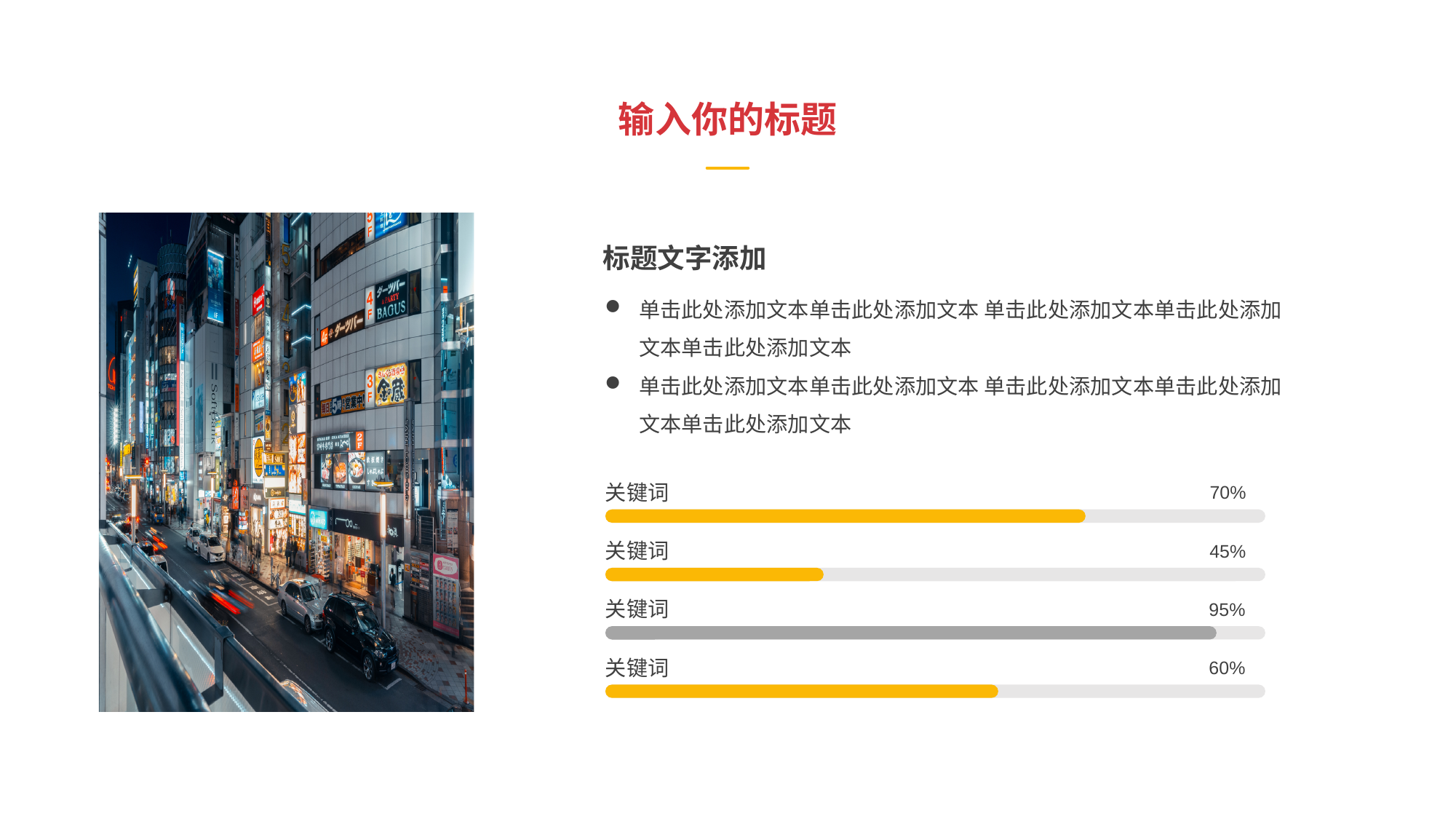

输入你的标题

标题文字添加
单击此处添加文本单击此处添加文本 单击此处添加文本单击此处添加文本单击此处添加文本
单击此处添加文本单击此处添加文本 单击此处添加文本单击此处添加文本单击此处添加文本
关键词
70%

关键词
45%

关键词
95%

关键词
60%